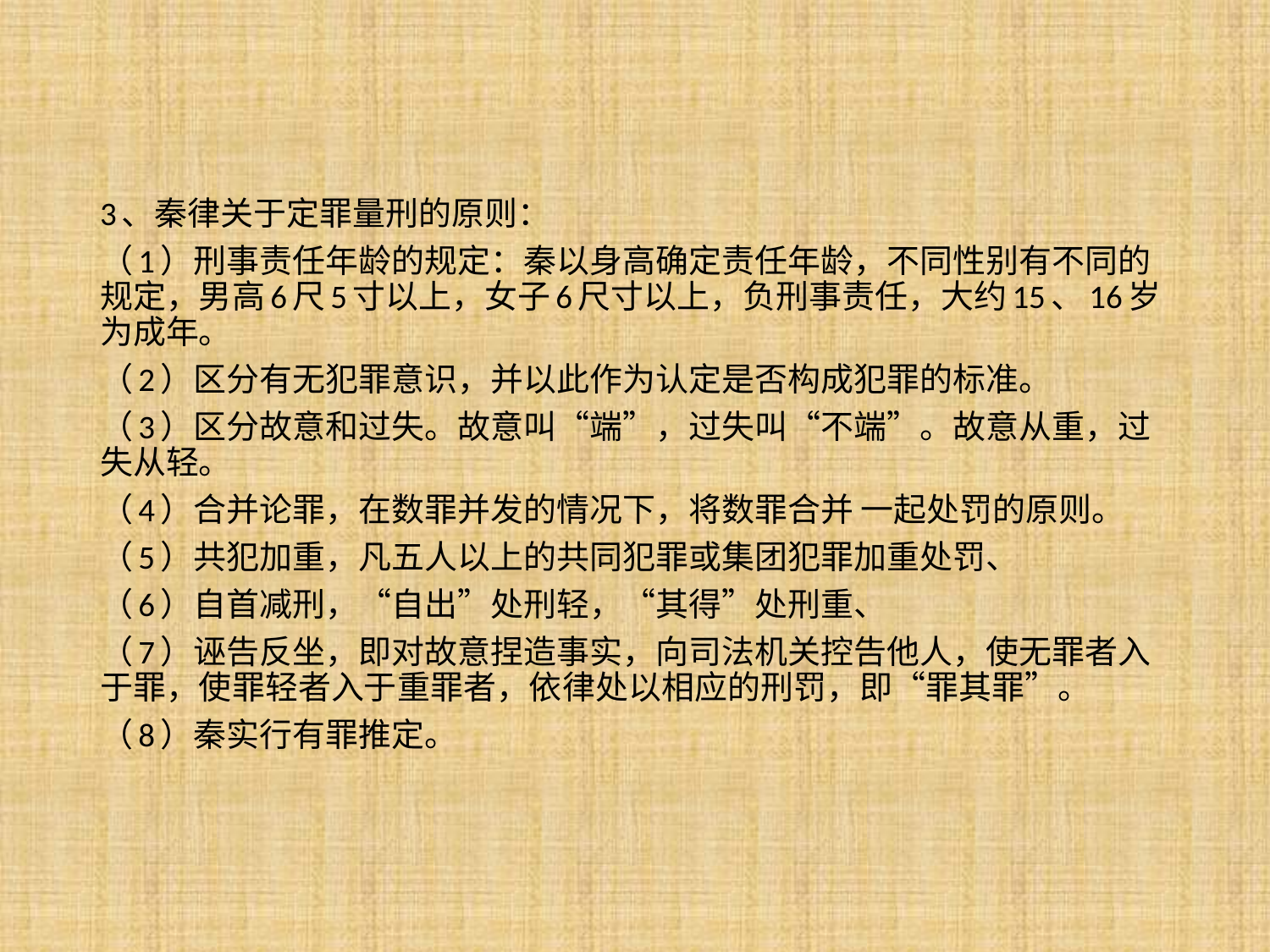

3、秦律关于定罪量刑的原则：
（1）刑事责任年龄的规定：秦以身高确定责任年龄，不同性别有不同的规定，男高6尺5寸以上，女子6尺寸以上，负刑事责任，大约15、16岁为成年。
（2）区分有无犯罪意识，并以此作为认定是否构成犯罪的标准。
（3）区分故意和过失。故意叫“端”，过失叫“不端”。故意从重，过失从轻。
（4）合并论罪，在数罪并发的情况下，将数罪合并 一起处罚的原则。
（5）共犯加重，凡五人以上的共同犯罪或集团犯罪加重处罚、
（6）自首减刑，“自出”处刑轻，“其得”处刑重、
（7）诬告反坐，即对故意捏造事实，向司法机关控告他人，使无罪者入于罪，使罪轻者入于重罪者，依律处以相应的刑罚，即“罪其罪”。
（8）秦实行有罪推定。